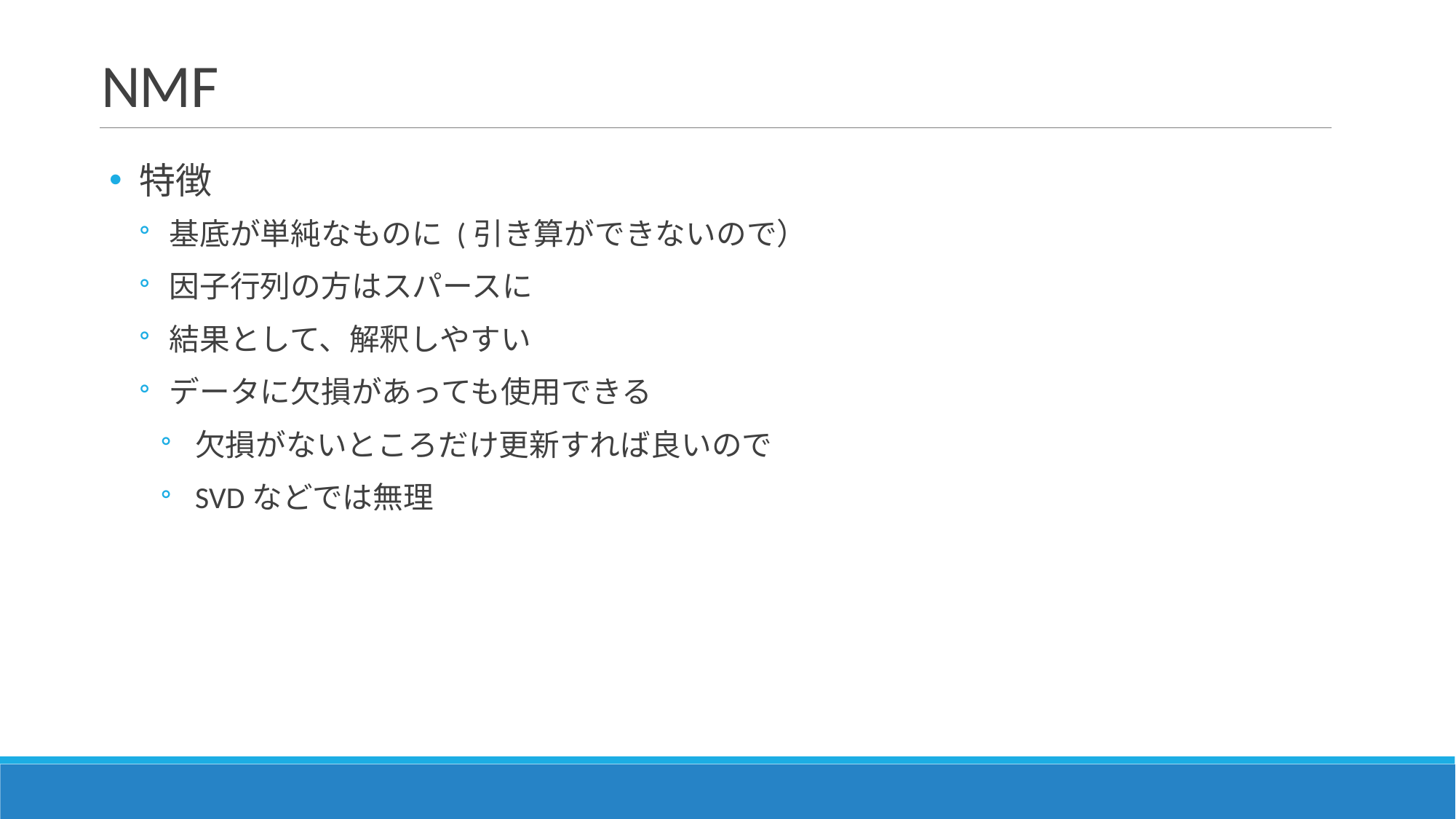

# NMF
特徴
基底が単純なものに (引き算ができないので）
因子行列の方はスパースに
結果として、解釈しやすい
データに欠損があっても使用できる
欠損がないところだけ更新すれば良いので
SVDなどでは無理